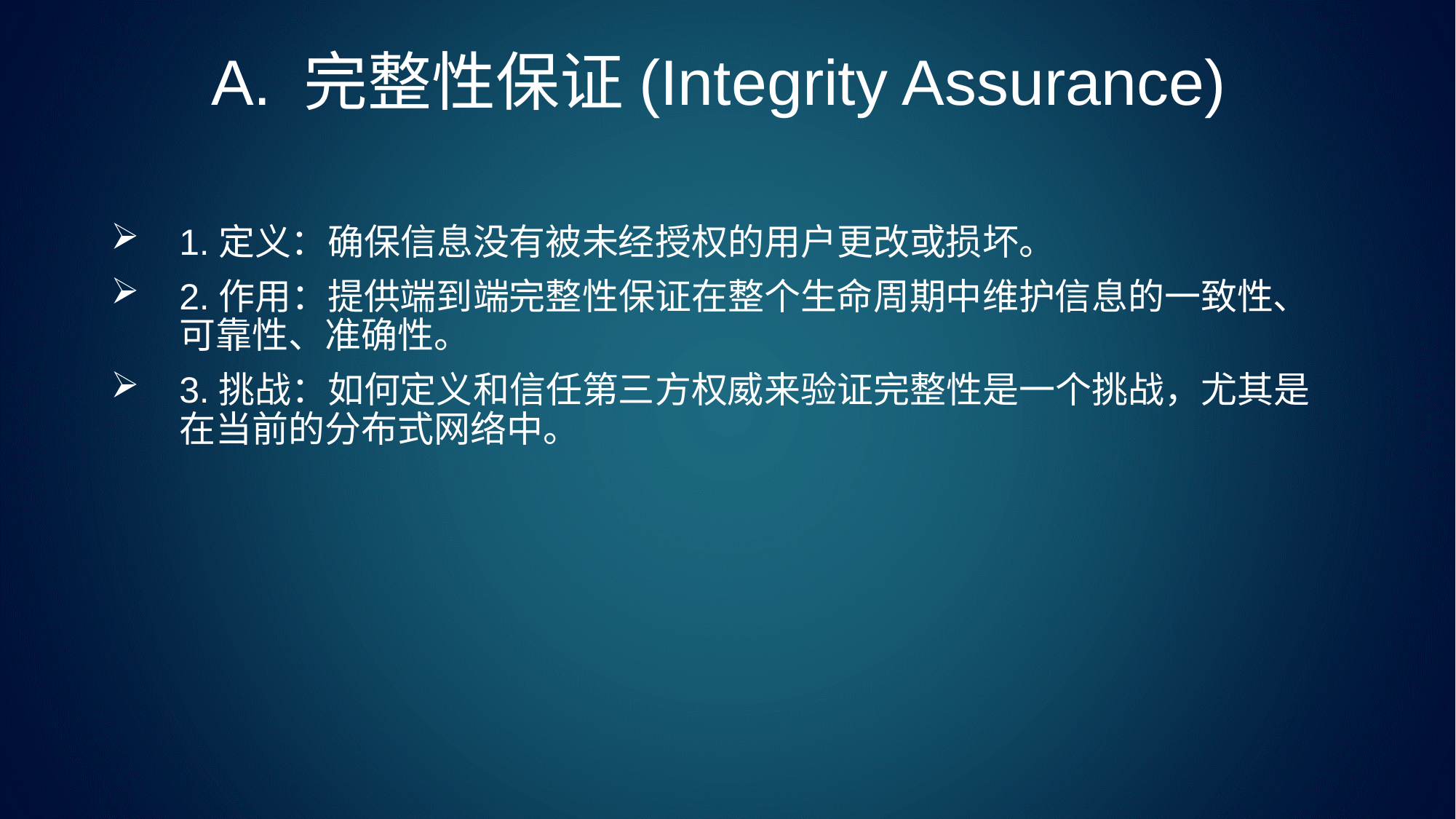

# A. 完整性保证(Integrity Assurance)
1.定义：确保信息没有被未经授权的用户更改或损坏。
2.作用：提供端到端完整性保证在整个生命周期中维护信息的一致性、可靠性、准确性。
3.挑战：如何定义和信任第三方权威来验证完整性是一个挑战，尤其是在当前的分布式网络中。